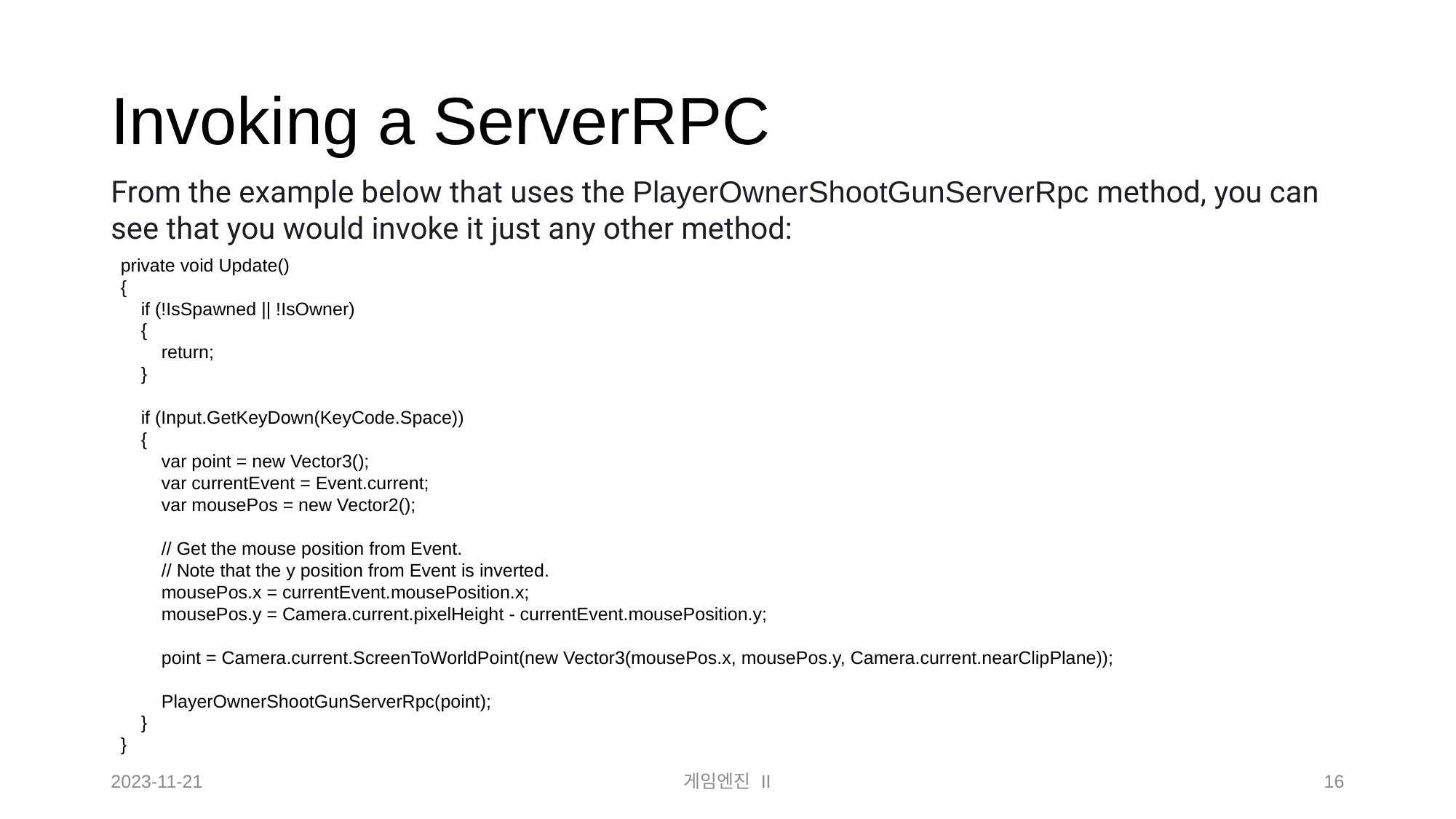

# Invoking a ServerRPC
From the example below that uses the PlayerOwnerShootGunServerRpc method, you can see that you would invoke it just any other method:
private void Update()
{
    if (!IsSpawned || !IsOwner)
    {
        return;
    }

    if (Input.GetKeyDown(KeyCode.Space))
    {
        var point = new Vector3();
        var currentEvent = Event.current;
        var mousePos = new Vector2();

        // Get the mouse position from Event.
        // Note that the y position from Event is inverted.
        mousePos.x = currentEvent.mousePosition.x;
        mousePos.y = Camera.current.pixelHeight - currentEvent.mousePosition.y;

        point = Camera.current.ScreenToWorldPoint(new Vector3(mousePos.x, mousePos.y, Camera.current.nearClipPlane));

        PlayerOwnerShootGunServerRpc(point);
    }
}
2023-11-21
게임엔진 II
16